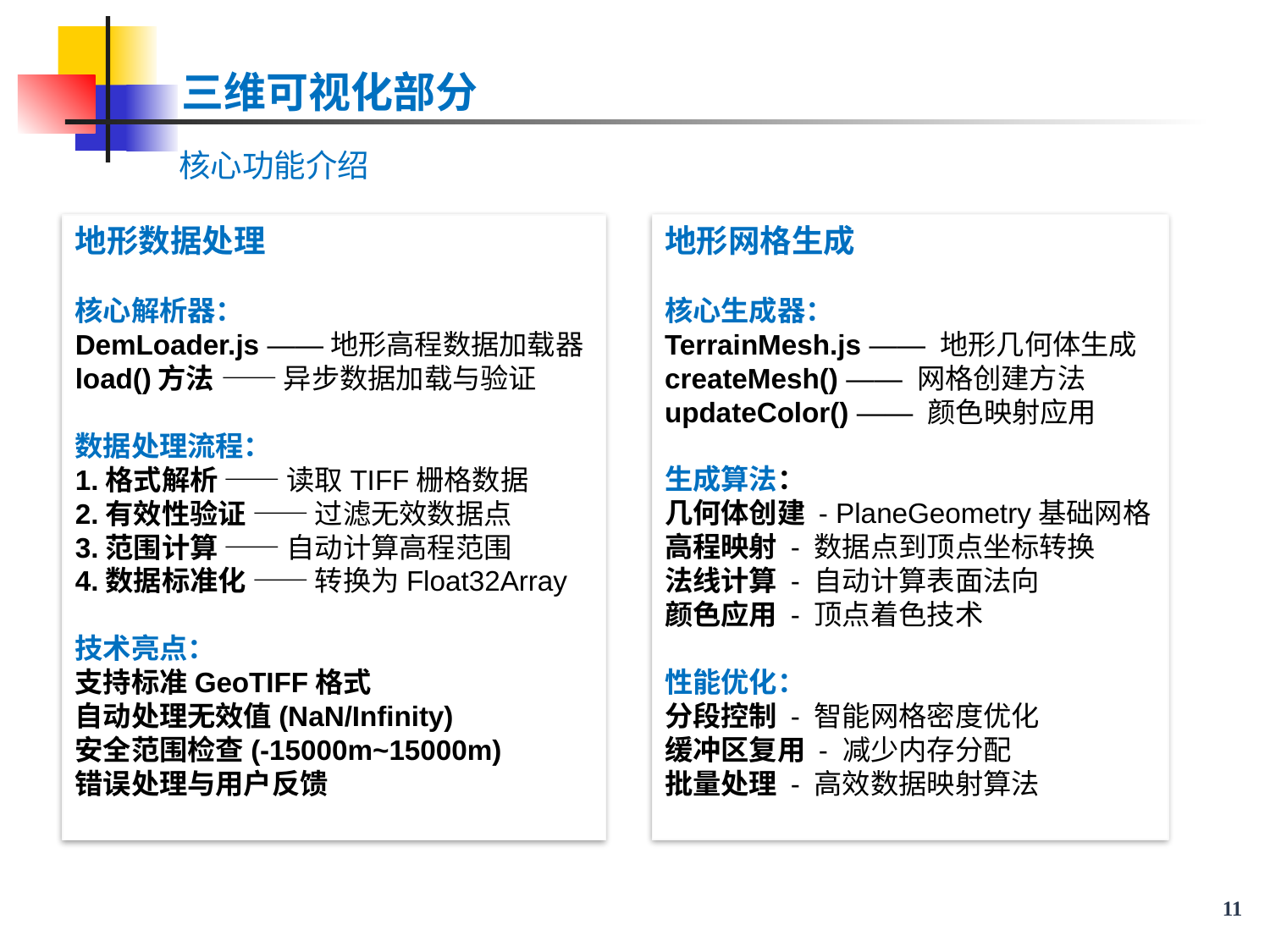

三维可视化部分
        核心功能介绍
地形网格生成

核心生成器：
TerrainMesh.js —— 地形几何体生成
createMesh() —— 网格创建方法
updateColor() —— 颜色映射应用

生成算法：
几何体创建 - PlaneGeometry基础网格
高程映射 - 数据点到顶点坐标转换
法线计算 - 自动计算表面法向
颜色应用 - 顶点着色技术

性能优化：
分段控制 - 智能网格密度优化
缓冲区复用 - 减少内存分配
批量处理 - 高效数据映射算法

地形数据处理

核心解析器：
DemLoader.js ——地形高程数据加载器
load()方法 —— 异步数据加载与验证

数据处理流程：
1.格式解析 —— 读取TIFF栅格数据
2.有效性验证 —— 过滤无效数据点
3.范围计算 —— 自动计算高程范围
4.数据标准化 —— 转换为Float32Array

技术亮点：
支持标准GeoTIFF格式
自动处理无效值(NaN/Infinity)
安全范围检查(-15000m~15000m)
错误处理与用户反馈